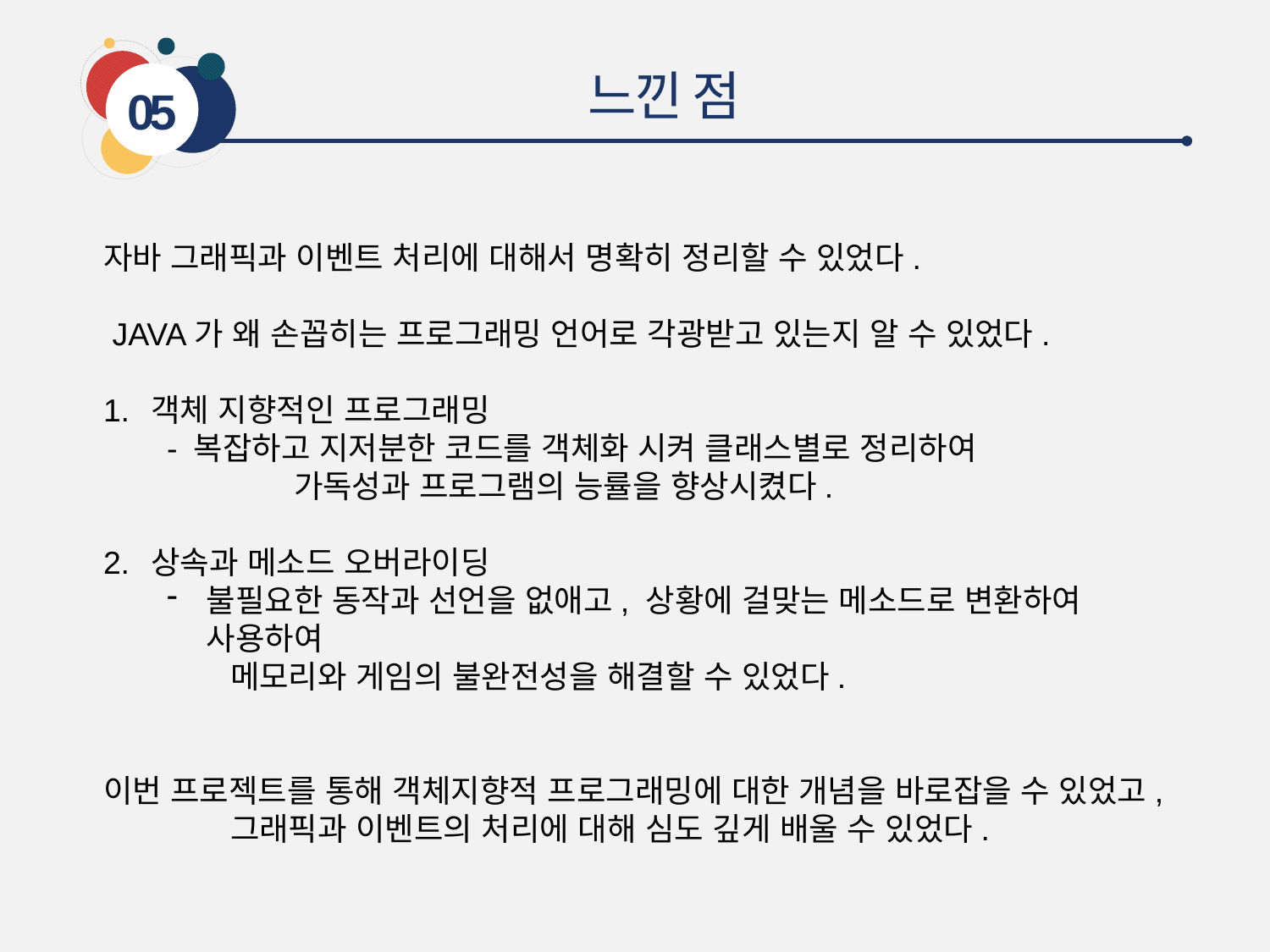

느낀 점
05

자바 그래픽과 이벤트 처리에 대해서 명확히 정리할 수 있었다.

 JAVA가 왜 손꼽히는 프로그래밍 언어로 각광받고 있는지 알 수 있었다.

객체 지향적인 프로그래밍
- 복잡하고 지저분한 코드를 객체화 시켜 클래스별로 정리하여
	가독성과 프로그램의 능률을 향상시켰다.

상속과 메소드 오버라이딩
불필요한 동작과 선언을 없애고, 상황에 걸맞는 메소드로 변환하여 사용하여
메모리와 게임의 불완전성을 해결할 수 있었다.

이번 프로젝트를 통해 객체지향적 프로그래밍에 대한 개념을 바로잡을 수 있었고,
	그래픽과 이벤트의 처리에 대해 심도 깊게 배울 수 있었다.